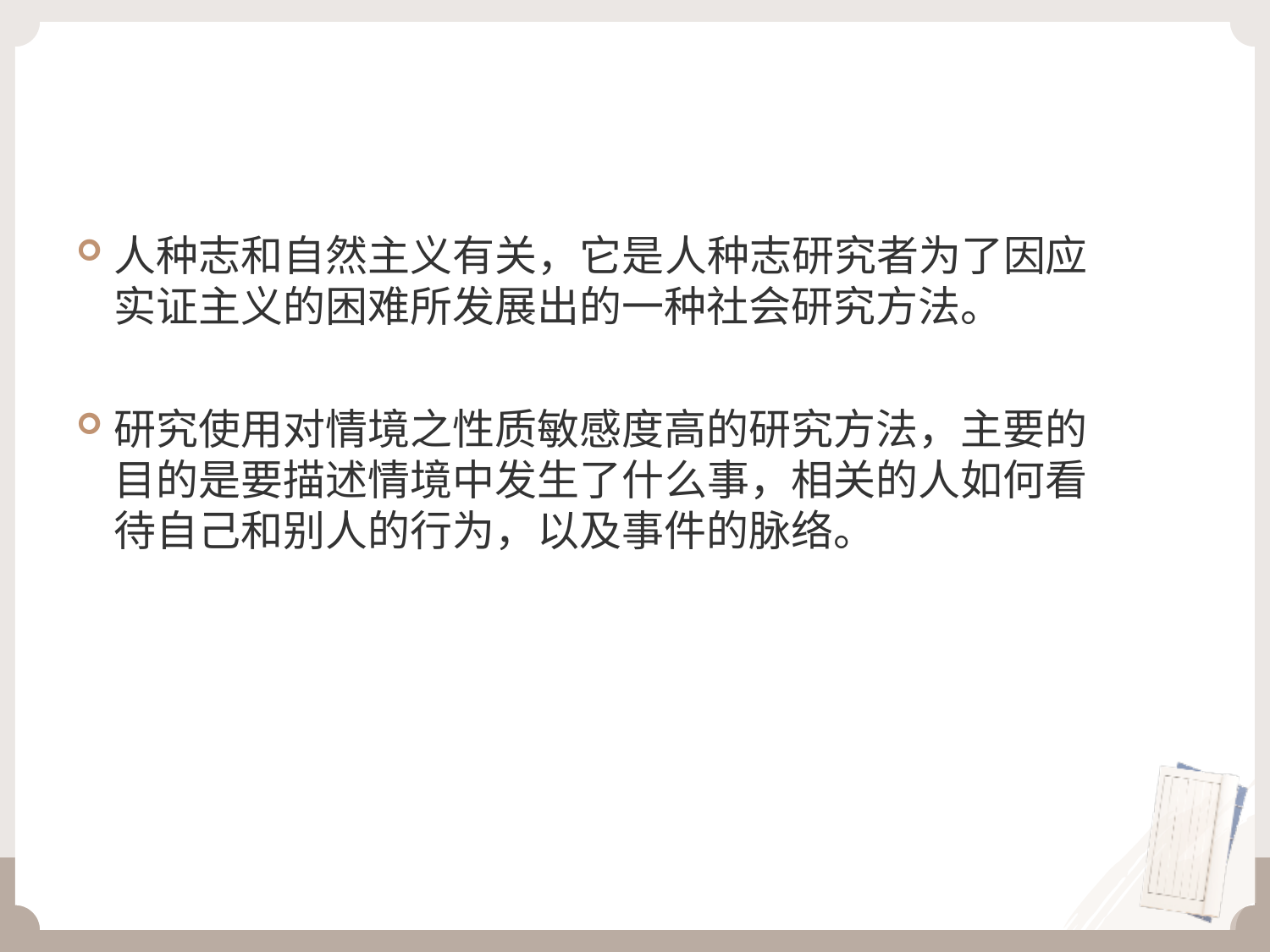

人种志和自然主义有关，它是人种志研究者为了因应实证主义的困难所发展出的一种社会研究方法。

研究使用对情境之性质敏感度高的研究方法，主要的目的是要描述情境中发生了什么事，相关的人如何看待自己和别人的行为，以及事件的脉络。